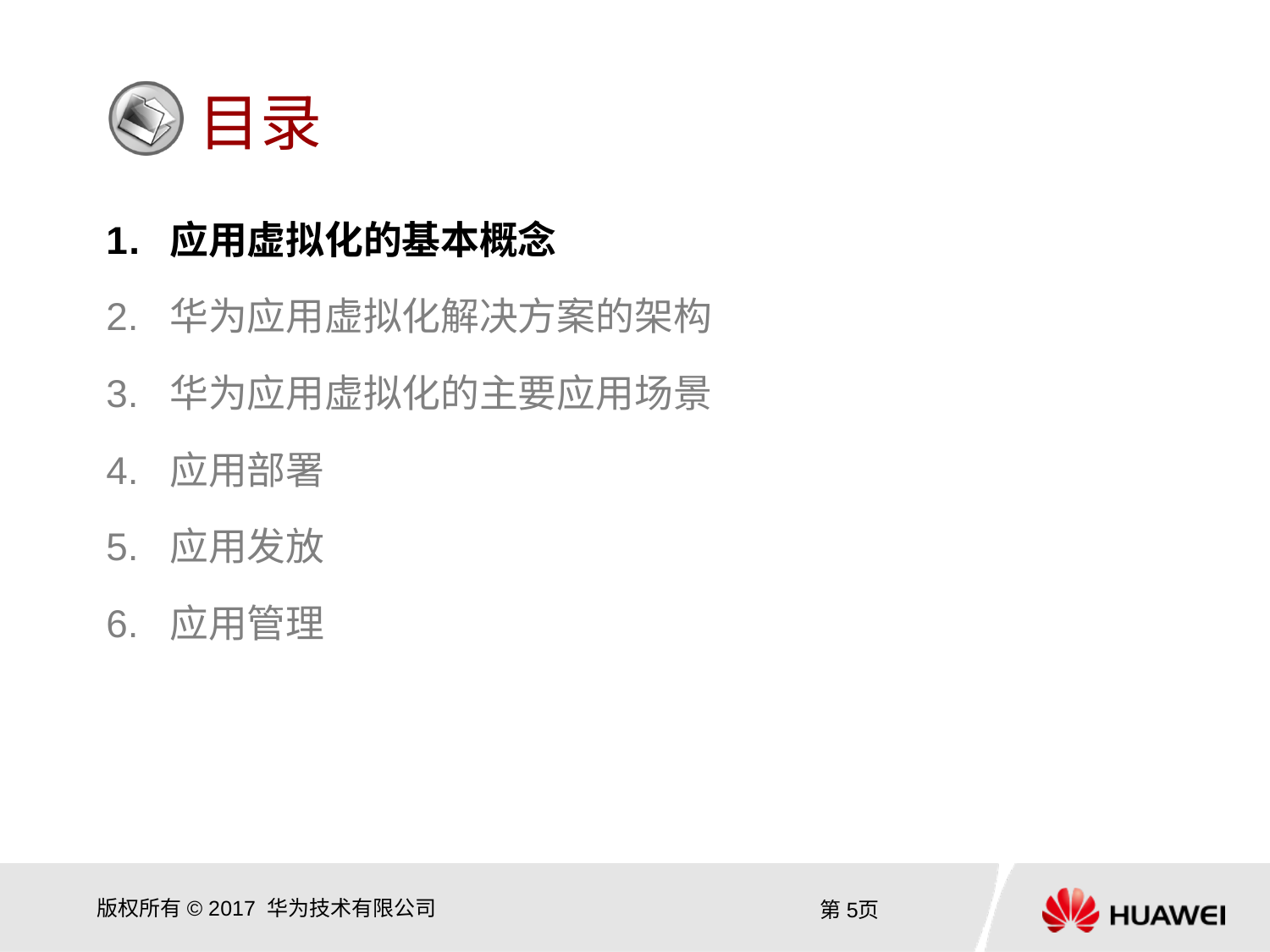

应用虚拟化的基本概念
华为应用虚拟化解决方案的架构
华为应用虚拟化的主要应用场景
应用部署
应用发放
应用管理